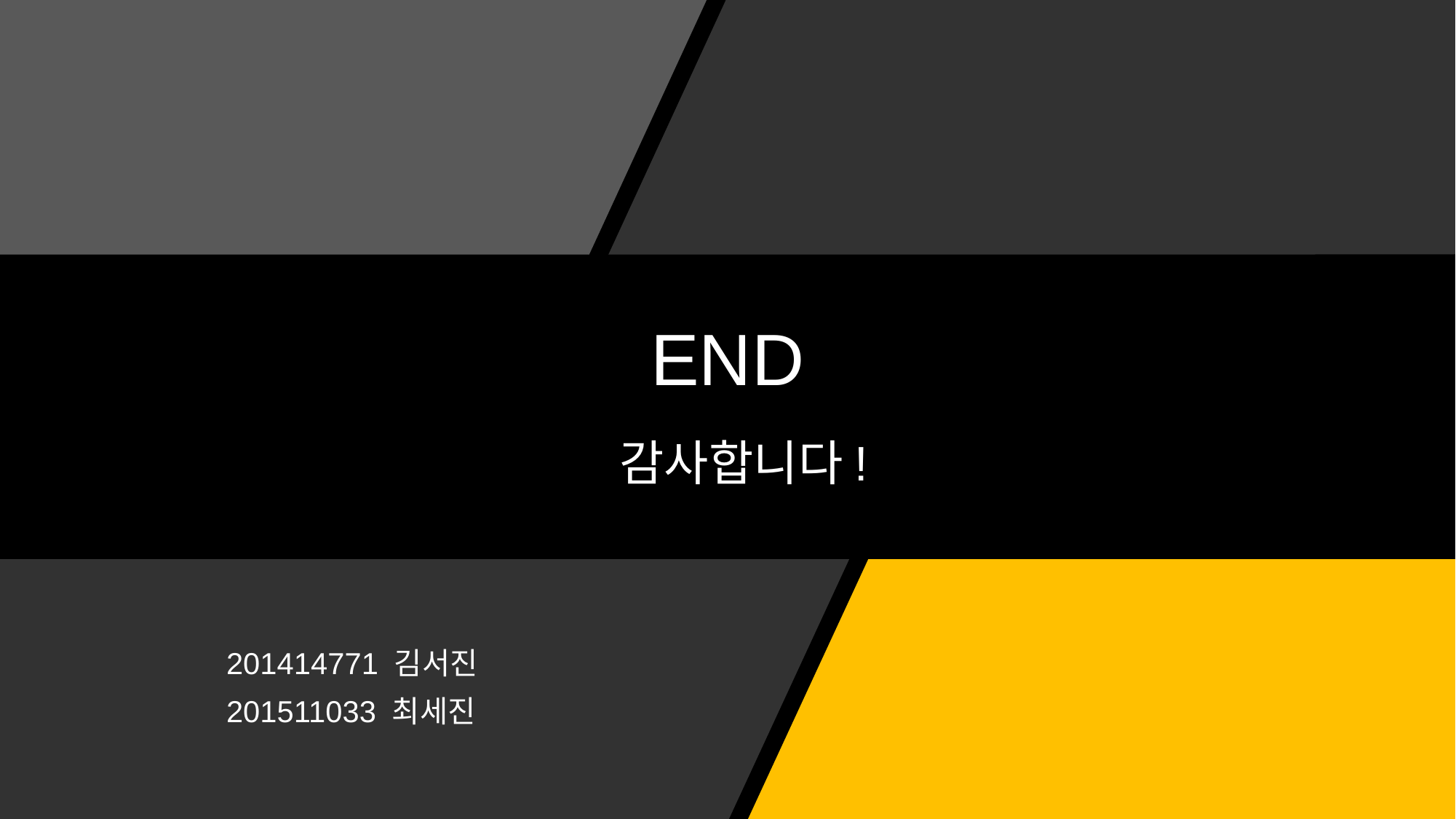

# END
감사합니다!

201414771 김서진
201511033 최세진